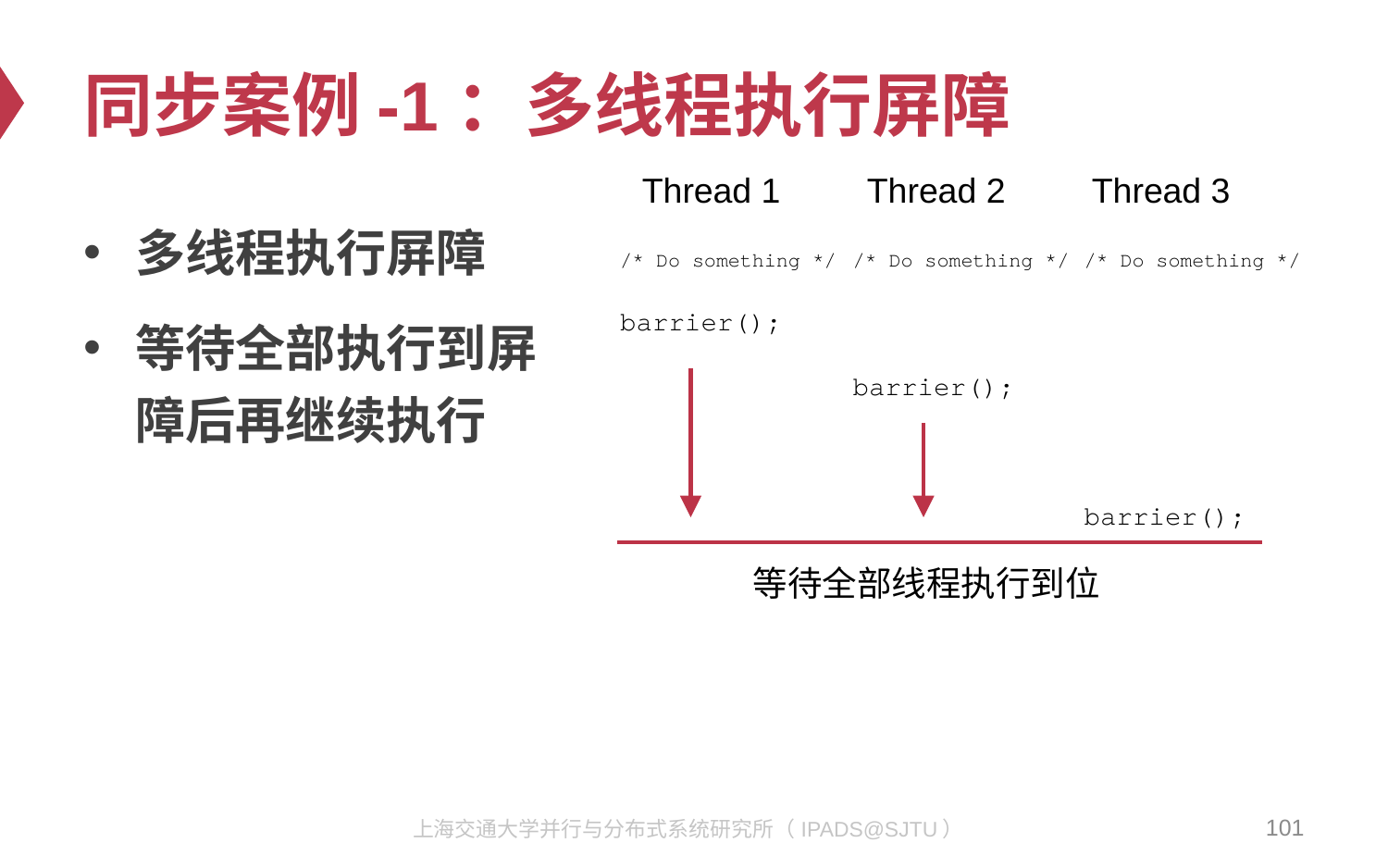

# 同步案例-1：多线程执行屏障
Thread 1
Thread 2
Thread 3
多线程执行屏障
等待全部执行到屏障后再继续执行
/* Do something */

barrier();
/* Do something */

barrier();
/* Do something */

barrier();
等待全部线程执行到位
101
上海交通大学并行与分布式系统研究所（IPADS@SJTU）